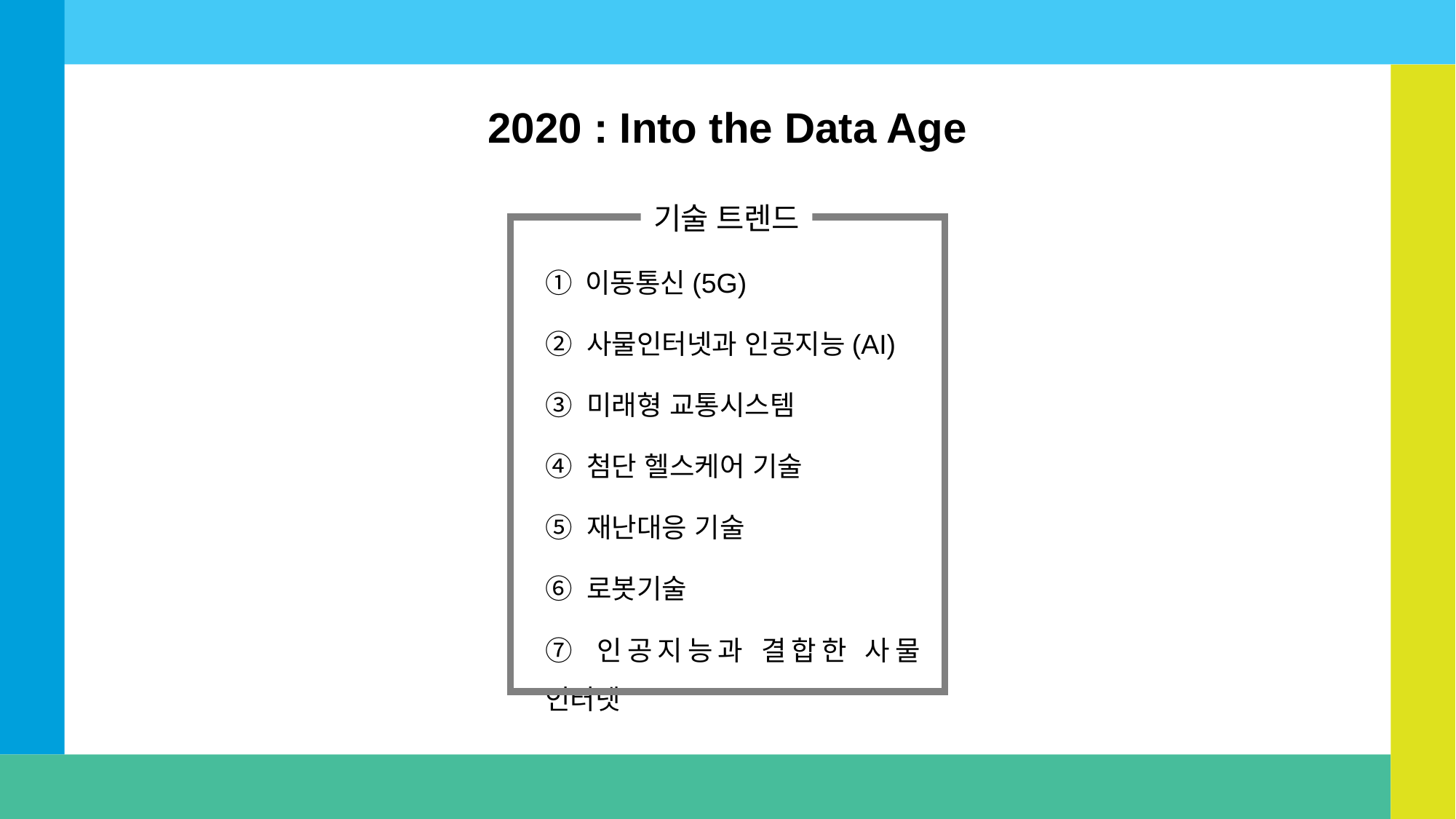

2020 : Into the Data Age
기술 트렌드

① 이동통신(5G)
② 사물인터넷과 인공지능(AI)
③ 미래형 교통시스템
④ 첨단 헬스케어 기술
⑤ 재난대응 기술
⑥ 로봇기술
⑦ 인공지능과 결합한 사물 인터넷